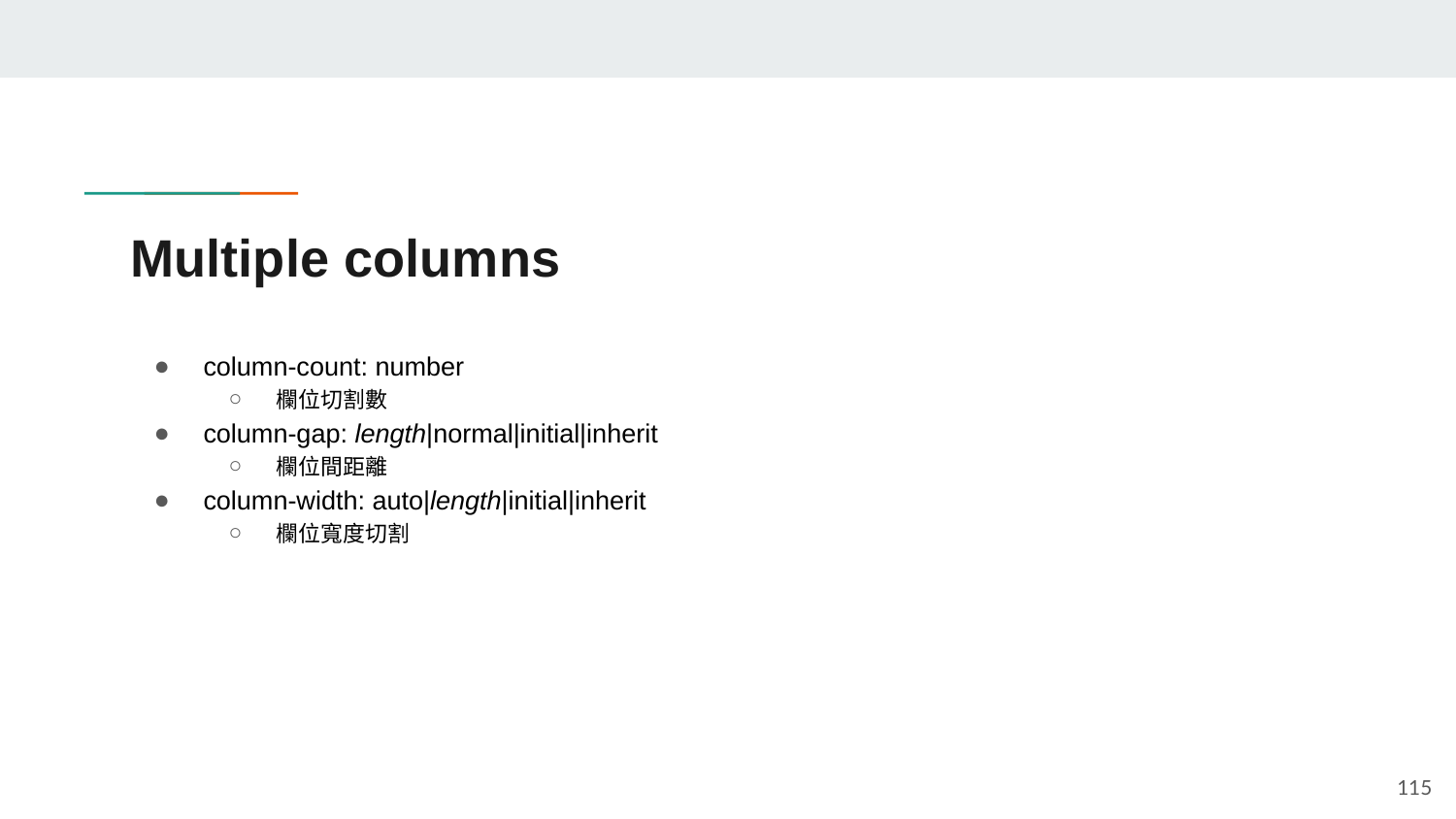

# Multiple columns
column-count: number
欄位切割數
column-gap: length|normal|initial|inherit
欄位間距離
column-width: auto|length|initial|inherit
欄位寬度切割

115